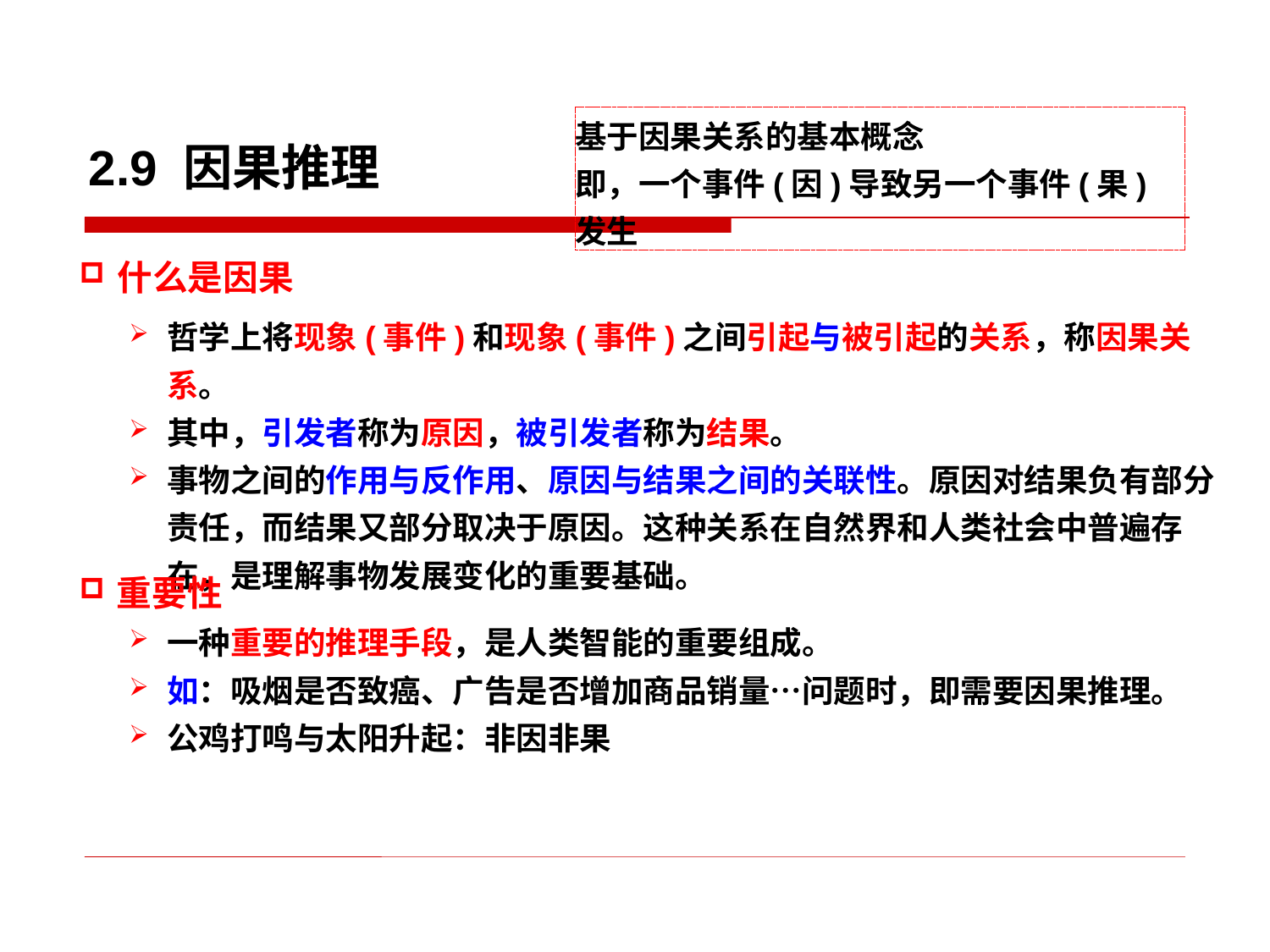

基于因果关系的基本概念
即，一个事件(因)导致另一个事件(果)发生
2.9 因果推理
什么是因果
哲学上将现象(事件)和现象(事件)之间引起与被引起的关系，称因果关系。
其中，引发者称为原因，被引发者称为结果。
事物之间的作用与反作用、原因与结果之间的关联性。原因对结果负有部分责任，而结果又部分取决于原因。这种关系在自然界和人类社会中普遍存在，是理解事物发展变化的重要基础。
重要性
一种重要的推理手段，是人类智能的重要组成。
如：吸烟是否致癌、广告是否增加商品销量…问题时，即需要因果推理。
公鸡打鸣与太阳升起：非因非果